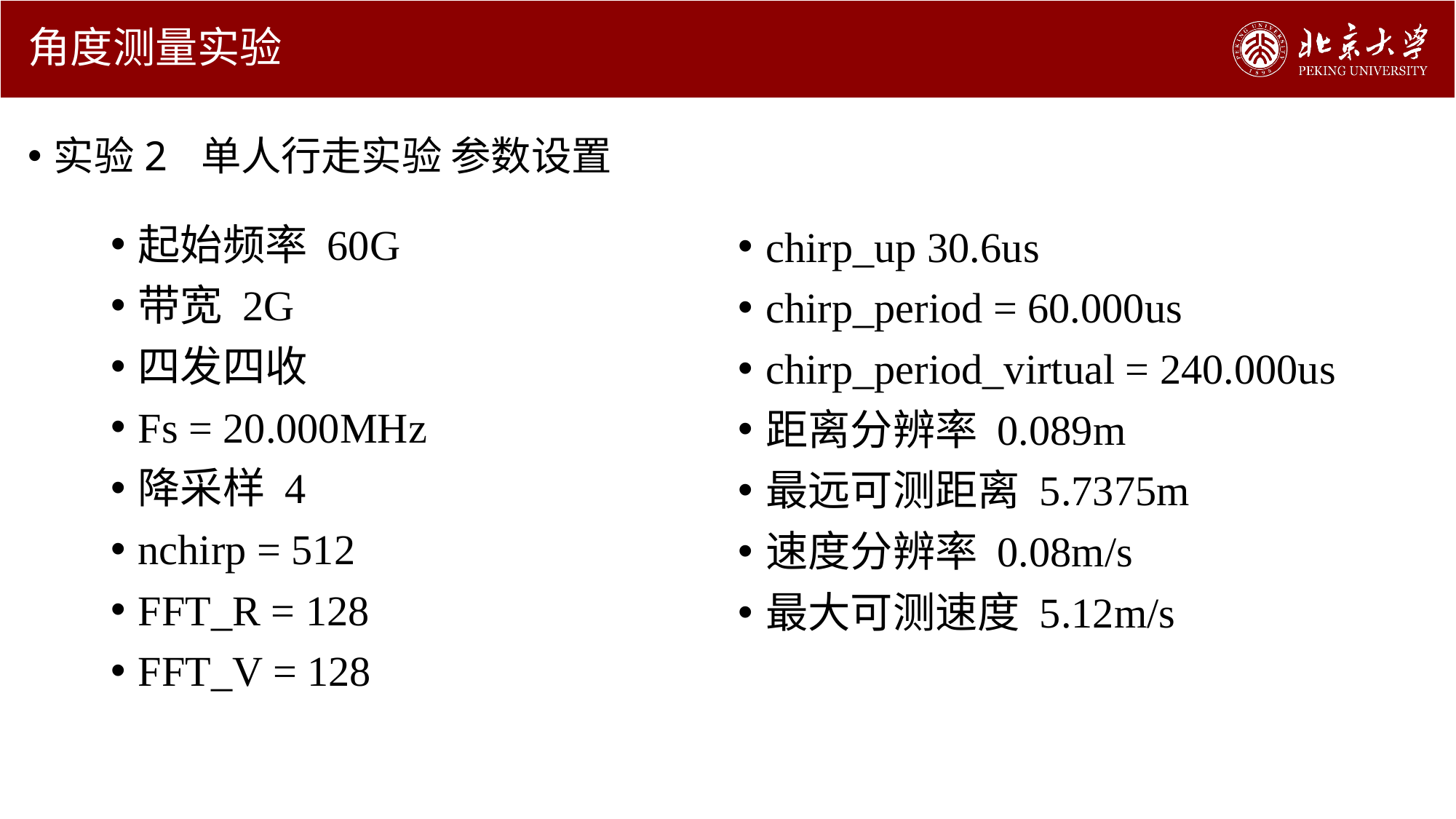

# 角度测量实验
实验2 单人行走实验 参数设置
起始频率 60G
带宽 2G
四发四收
Fs = 20.000MHz
降采样 4
nchirp = 512
FFT_R = 128
FFT_V = 128

chirp_up 30.6us
chirp_period = 60.000us
chirp_period_virtual = 240.000us
距离分辨率 0.089m
最远可测距离 5.7375m
速度分辨率 0.08m/s
最大可测速度 5.12m/s